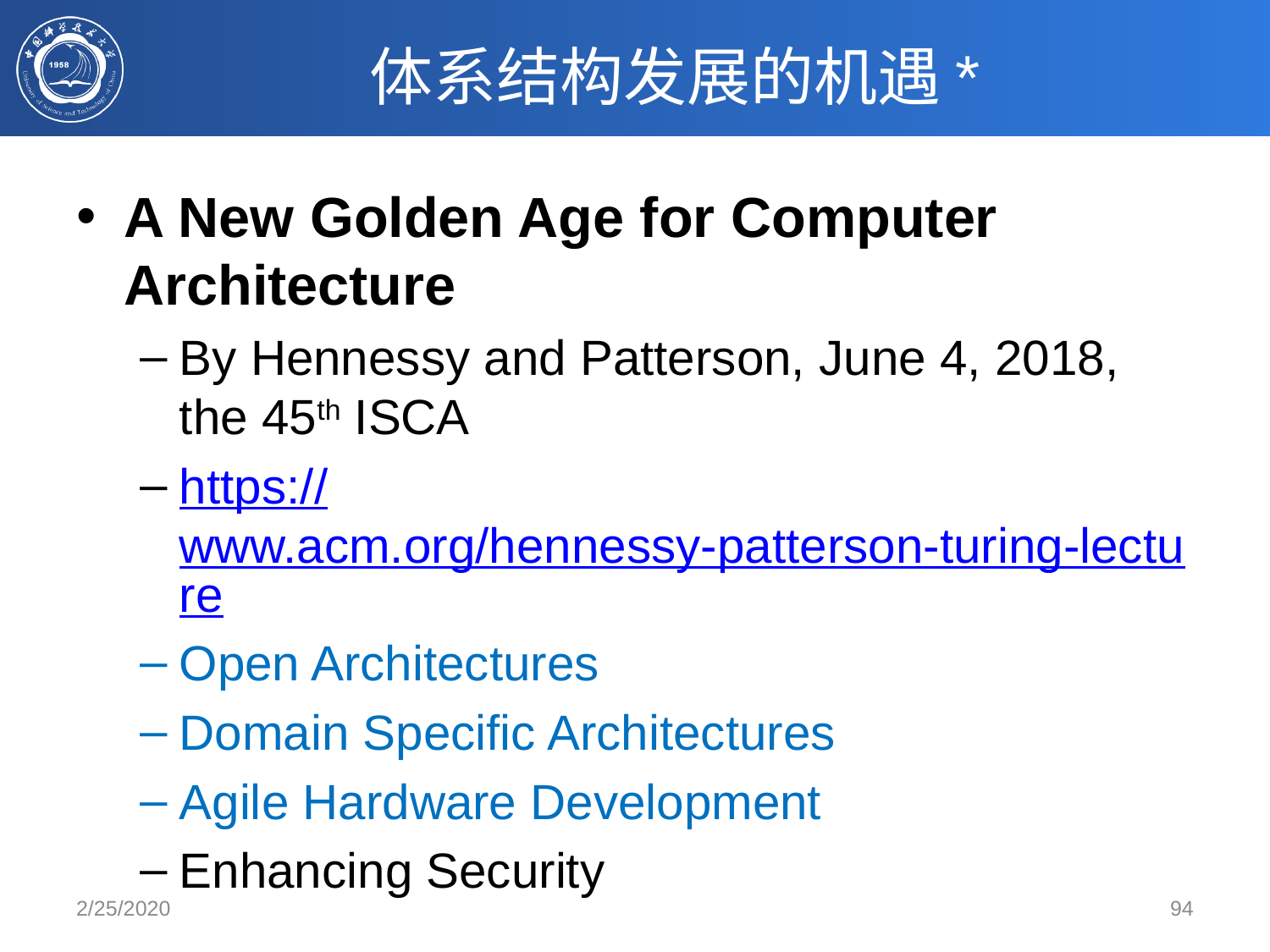

# 体系结构发展的机遇*
A New Golden Age for Computer Architecture
By Hennessy and Patterson, June 4, 2018, the 45th ISCA
https://www.acm.org/hennessy-patterson-turing-lecture
Open Architectures
Domain Specific Architectures
Agile Hardware Development
Enhancing Security

2/25/2020
94